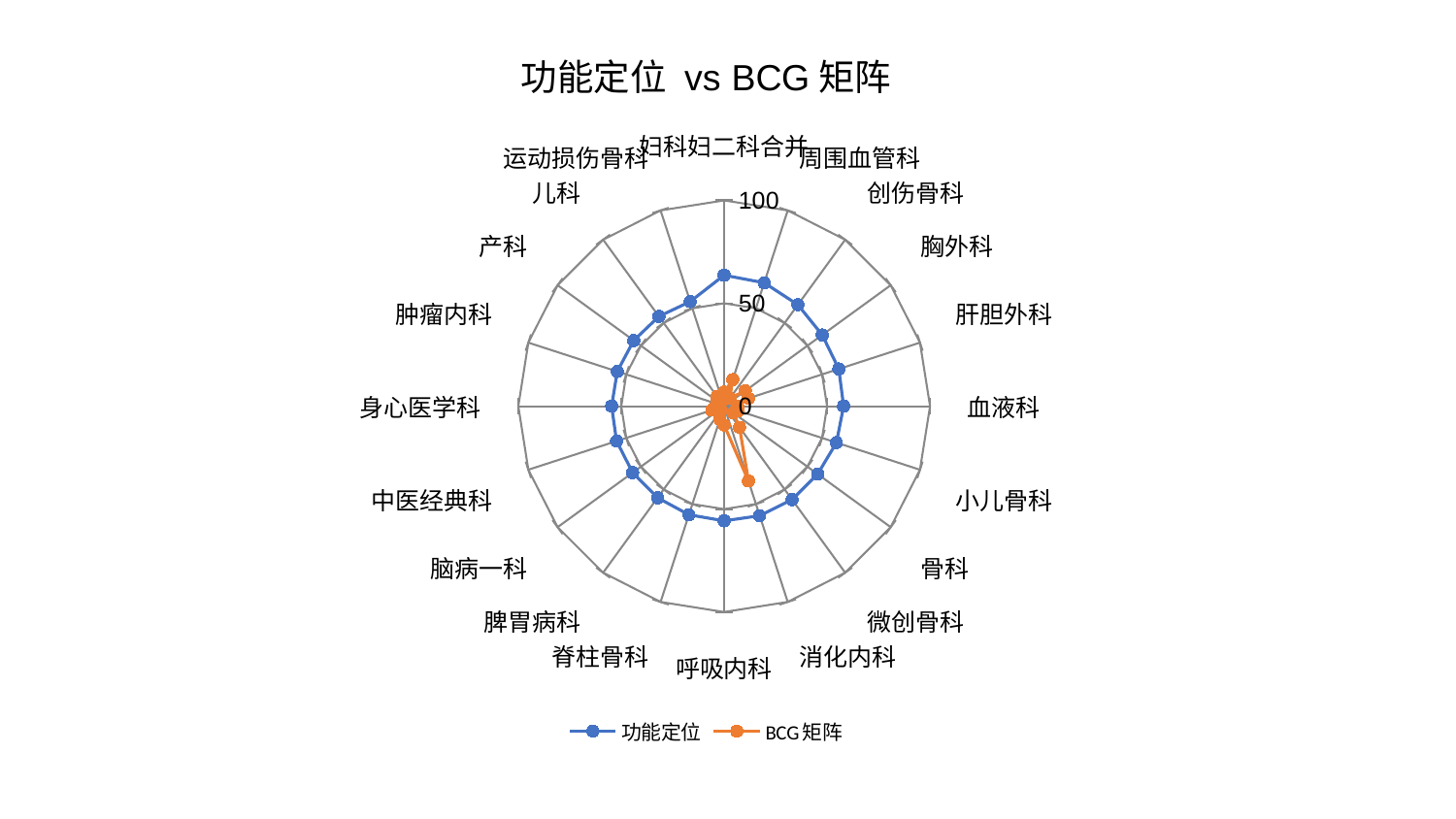

### Chart: 功能定位 vs BCG矩阵

| Category | 功能定位 | BCG矩阵 |
|---|---|---|
| 妇科妇二科合并 | 63.66519251150641 | 6.785341417689504 |
| 周围血管科 | 63.02690968870497 | 13.598071083905406 |
| 创伤骨科 | 60.93393306059356 | 4.687478262198342 |
| 胸外科 | 58.89072309784093 | 12.696768523526673 |
| 肝胆外科 | 58.554328499907136 | 12.351161971714973 |
| 血液科 | 58.02214617970277 | 6.5066604895971825 |
| 小儿骨科 | 57.35150906184948 | 7.190358584688177 |
| 骨科 | 56.132863512767585 | 5.576972700076976 |
| 微创骨科 | 56.12166607300994 | 12.707098573465183 |
| 消化内科 | 55.94417701814053 | 38.201242750594105 |
| 呼吸内科 | 55.713729532552996 | 9.179232181881575 |
| 脊柱骨科 | 55.46913326562765 | 6.711828125274164 |
| 脾胃病科 | 54.99415650172004 | 2.504391779495822 |
| 脑病一科 | 54.94686807867297 | 4.263529390199647 |
| 中医经典科 | 54.945453124747516 | 6.334190091463721 |
| 身心医学科 | 54.65929802625682 | 3.626213884700409 |
| 肿瘤内科 | 54.61066572636064 | 3.8679000416432174 |
| 产科 | 54.31003179723445 | 3.926921111161107 |
| 儿科 | 53.940341874089206 | 5.866079692008593 |
| 运动损伤骨科 | 53.43694655899018 | 3.0249353446161953 |
40